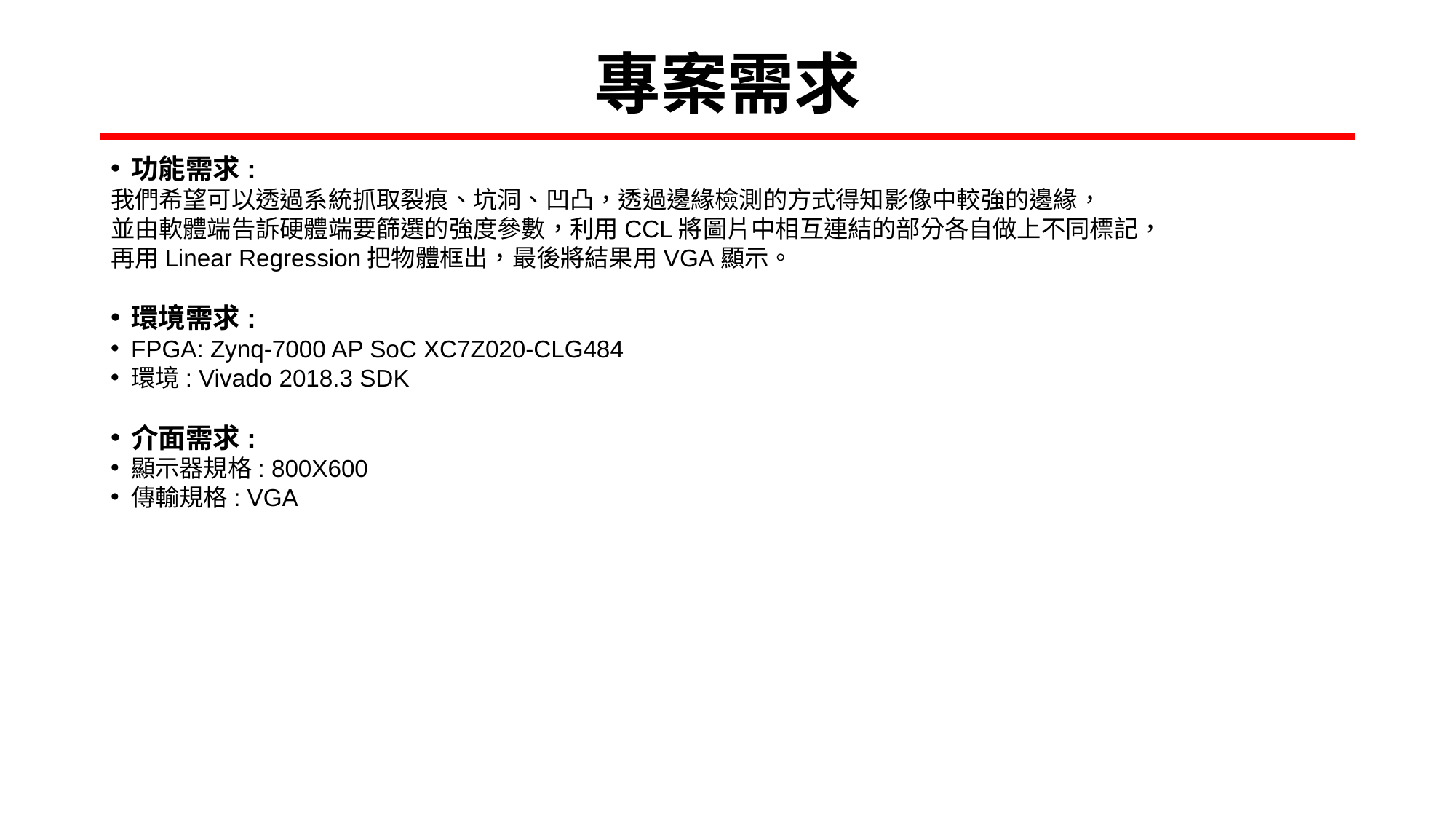

# 專案需求
功能需求:
我們希望可以透過系統抓取裂痕、坑洞、凹凸，透過邊緣檢測的方式得知影像中較強的邊緣，
並由軟體端告訴硬體端要篩選的強度參數，利用CCL將圖片中相互連結的部分各自做上不同標記，
再用Linear Regression把物體框出，最後將結果用VGA顯示。

環境需求:
FPGA: Zynq-7000 AP SoC XC7Z020-CLG484
環境: Vivado 2018.3 SDK

介面需求:
顯示器規格: 800X600
傳輸規格: VGA